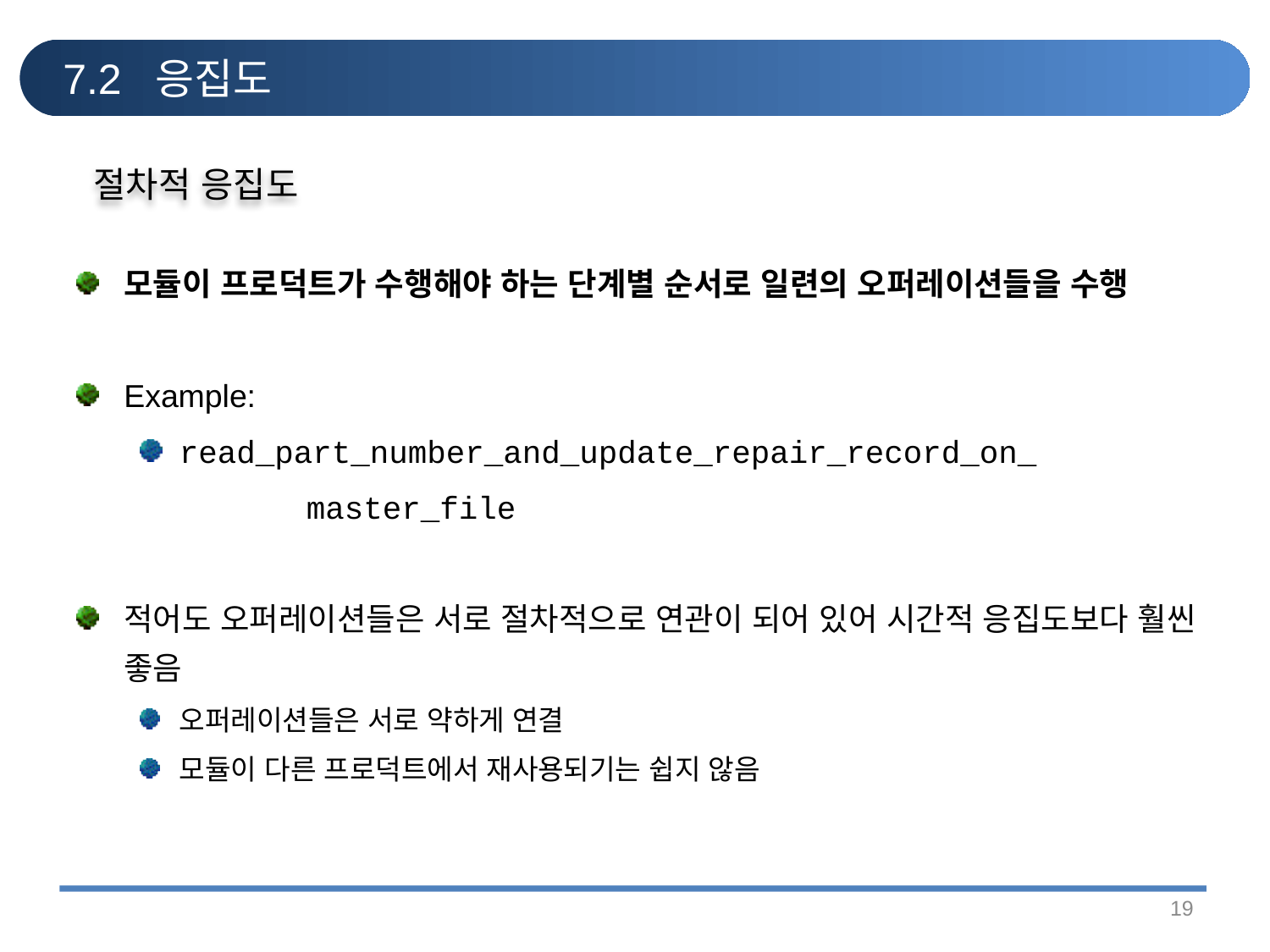

# 7.2  응집도
절차적 응집도
모듈이 프로덕트가 수행해야 하는 단계별 순서로 일련의 오퍼레이션들을 수행

Example:
read_part_number_and_update_repair_record_on_
		master_file

적어도 오퍼레이션들은 서로 절차적으로 연관이 되어 있어 시간적 응집도보다 훨씬 좋음
오퍼레이션들은 서로 약하게 연결
모듈이 다른 프로덕트에서 재사용되기는 쉽지 않음

19